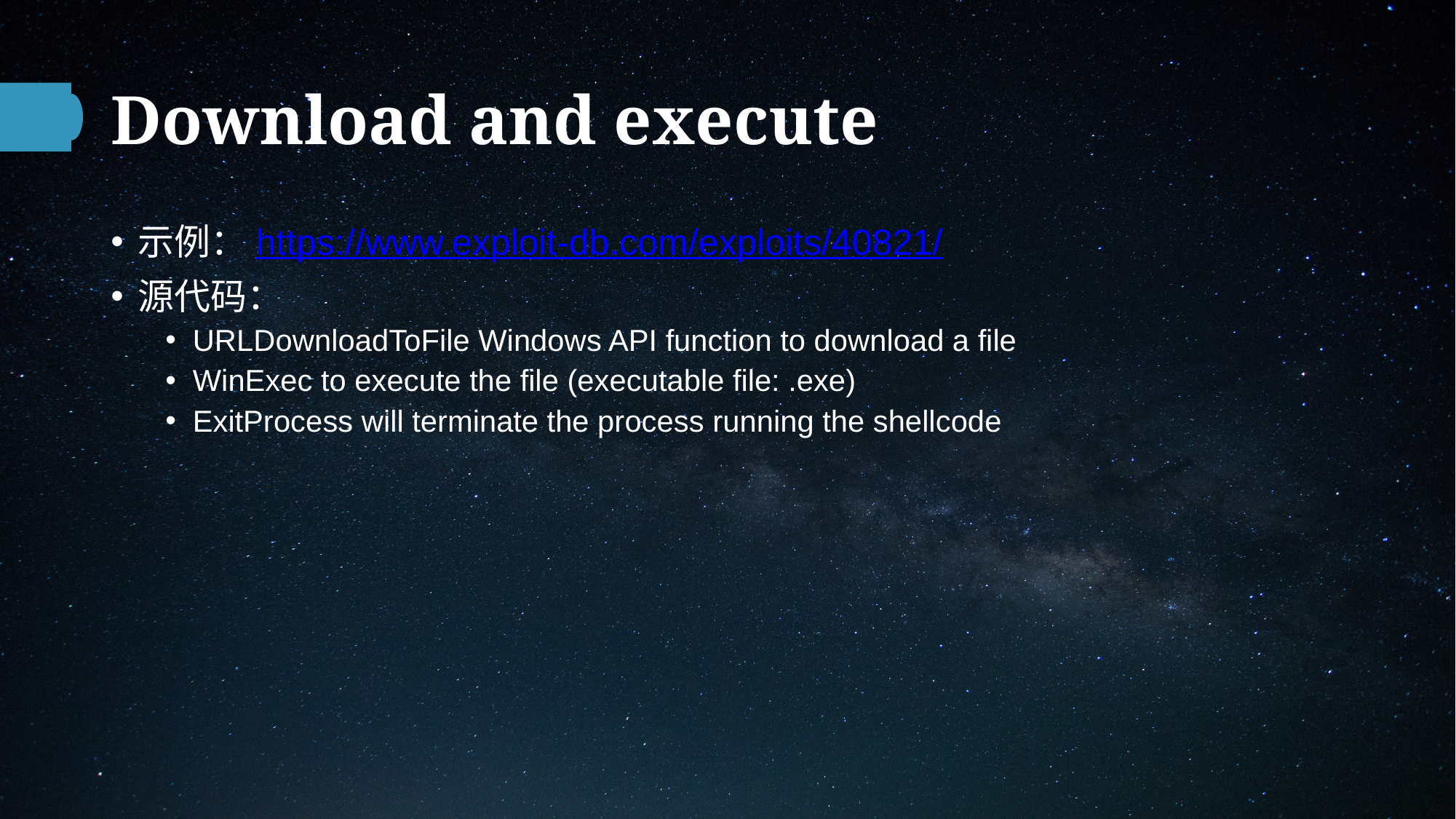

# Download and execute
示例：https://www.exploit-db.com/exploits/40821/
源代码：
URLDownloadToFile Windows API function to download a file
WinExec to execute the file (executable file: .exe)
ExitProcess will terminate the process running the shellcode